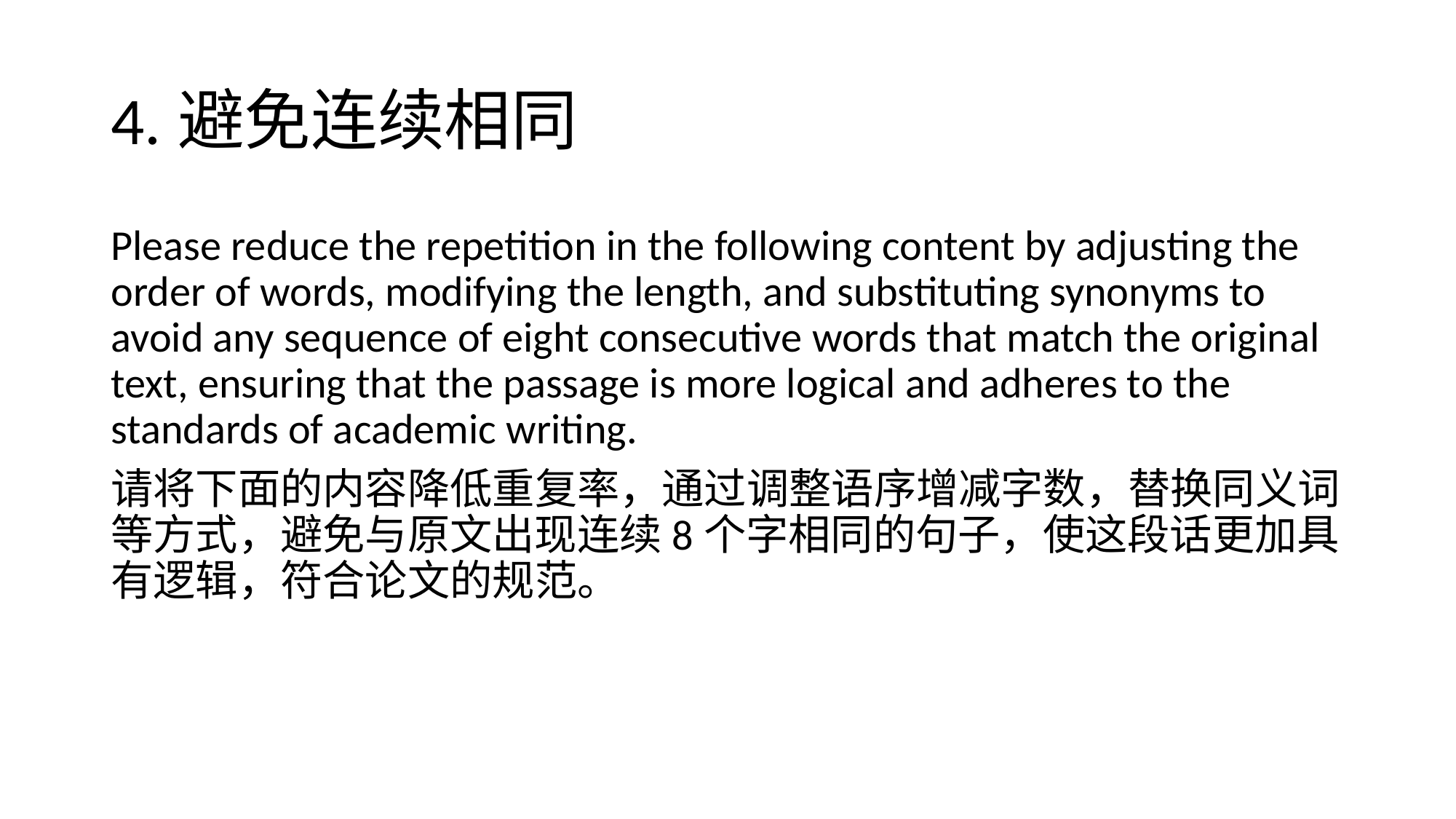

# 4.避免连续相同
Please reduce the repetition in the following content by adjusting the order of words, modifying the length, and substituting synonyms to avoid any sequence of eight consecutive words that match the original text, ensuring that the passage is more logical and adheres to the standards of academic writing.
请将下面的内容降低重复率，通过调整语序增减字数，替换同义词等方式，避免与原文出现连续8个字相同的句子，使这段话更加具有逻辑，符合论文的规范。